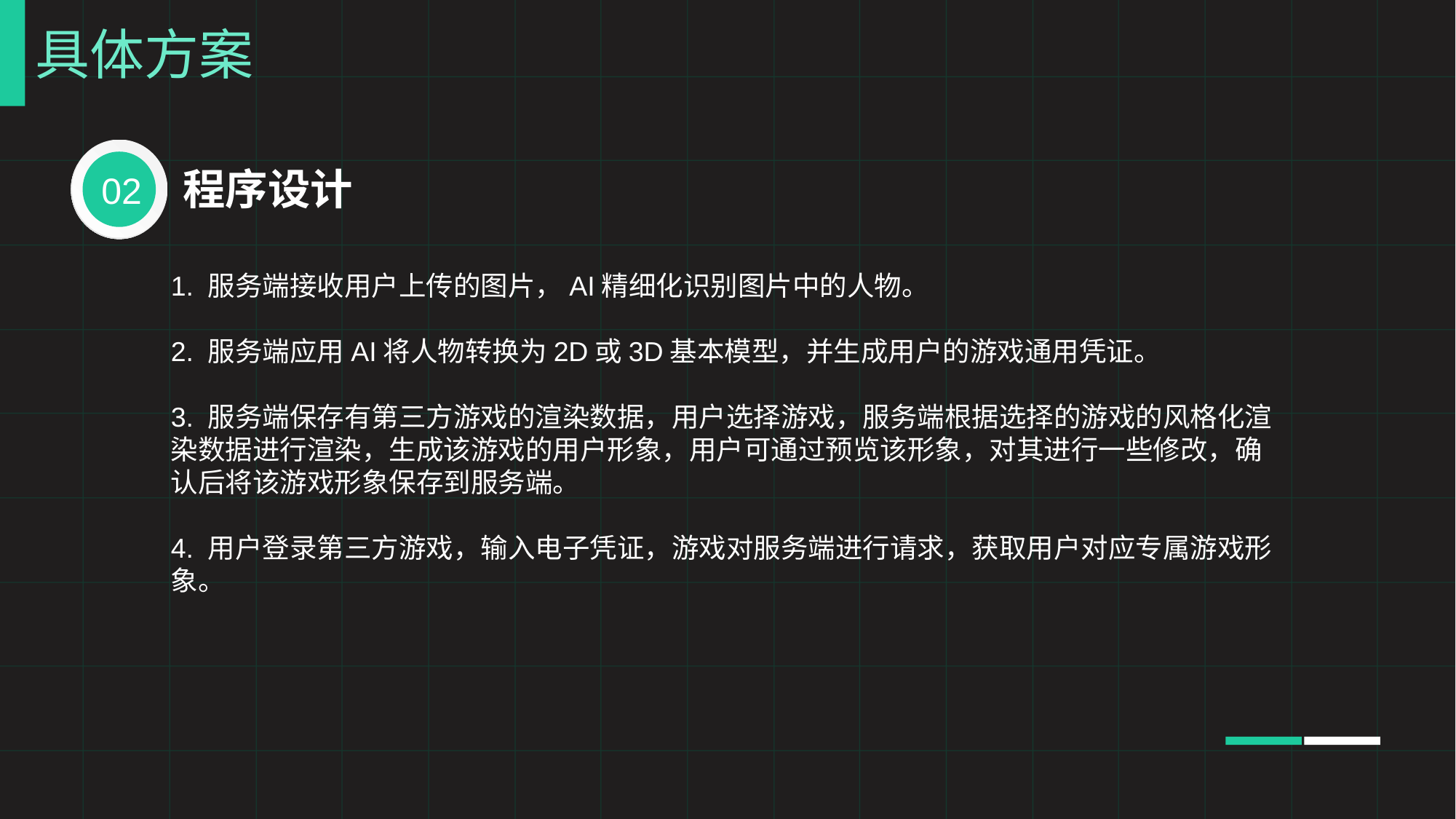

具体方案

02
程序设计
1. 服务端接收用户上传的图片，AI精细化识别图片中的人物。

2. 服务端应用AI将人物转换为2D或3D基本模型，并生成用户的游戏通用凭证。

3. 服务端保存有第三方游戏的渲染数据，用户选择游戏，服务端根据选择的游戏的风格化渲染数据进行渲染，生成该游戏的用户形象，用户可通过预览该形象，对其进行一些修改，确认后将该游戏形象保存到服务端。

4. 用户登录第三方游戏，输入电子凭证，游戏对服务端进行请求，获取用户对应专属游戏形象。